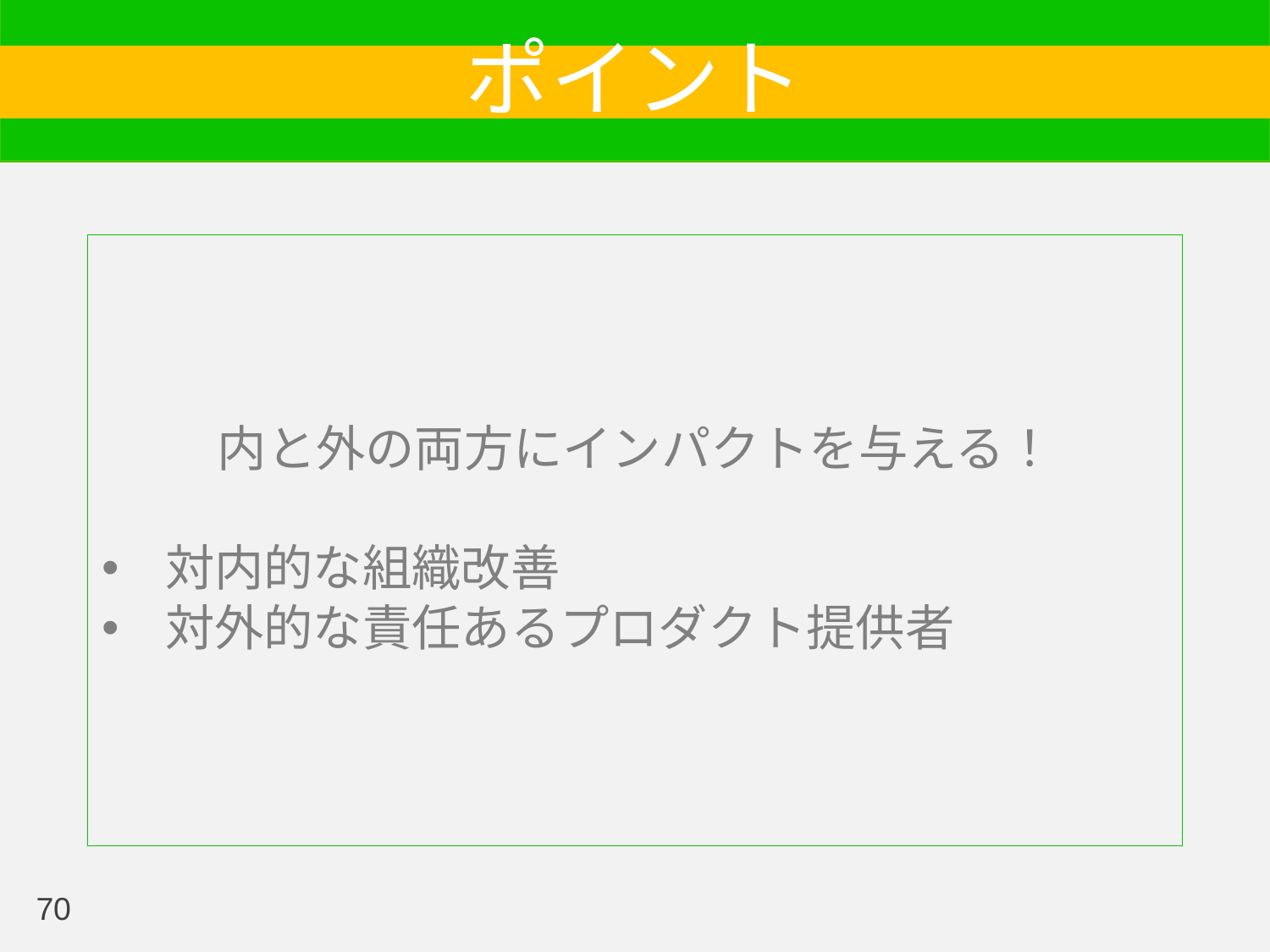

# ポイント
内と外の両方にインパクトを与える！

対内的な組織改善
対外的な責任あるプロダクト提供者
70